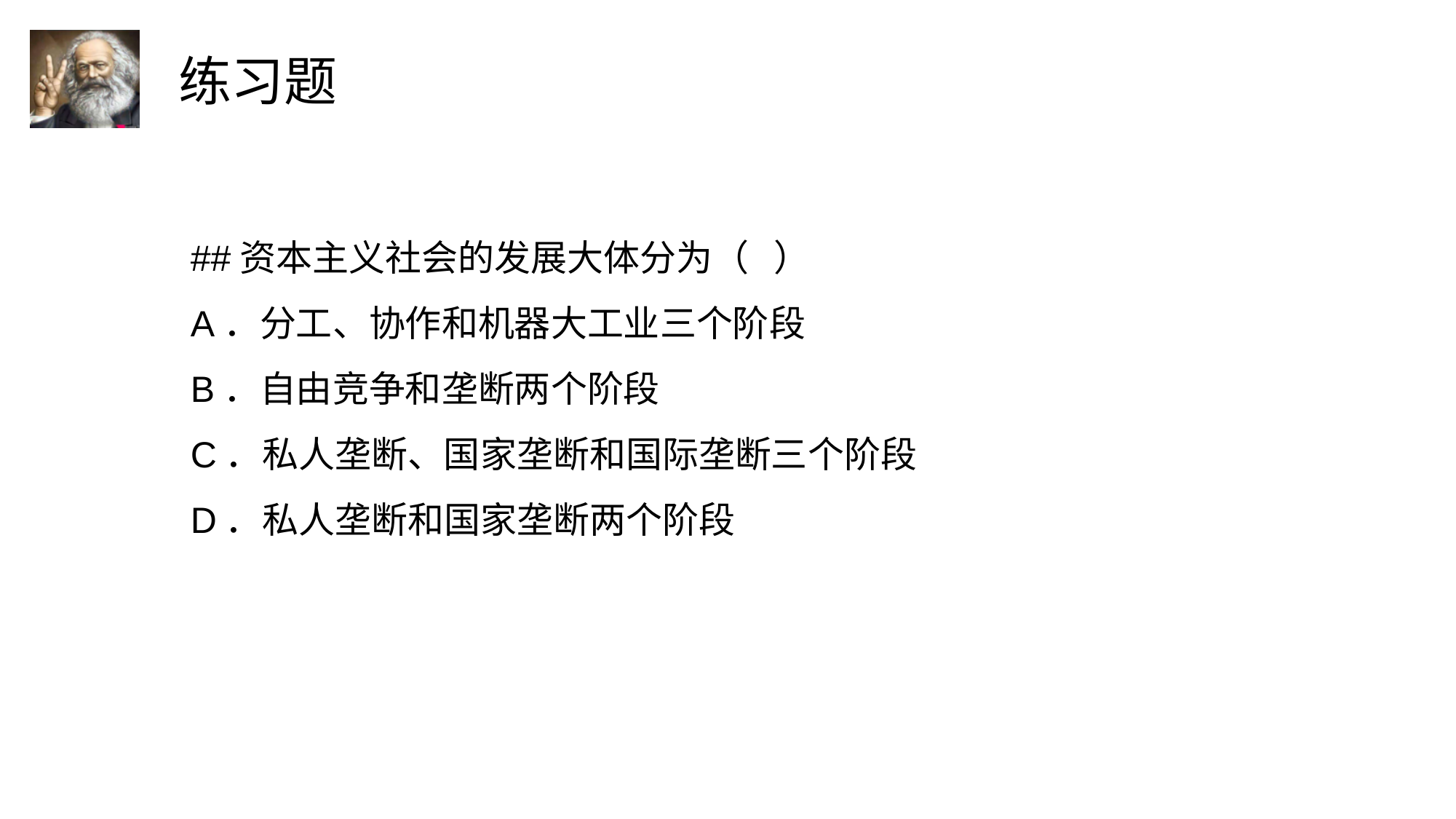

##资本主义社会的发展大体分为（   ）
A．分工、协作和机器大工业三个阶段
B．自由竞争和垄断两个阶段
C．私人垄断、国家垄断和国际垄断三个阶段
D．私人垄断和国家垄断两个阶段